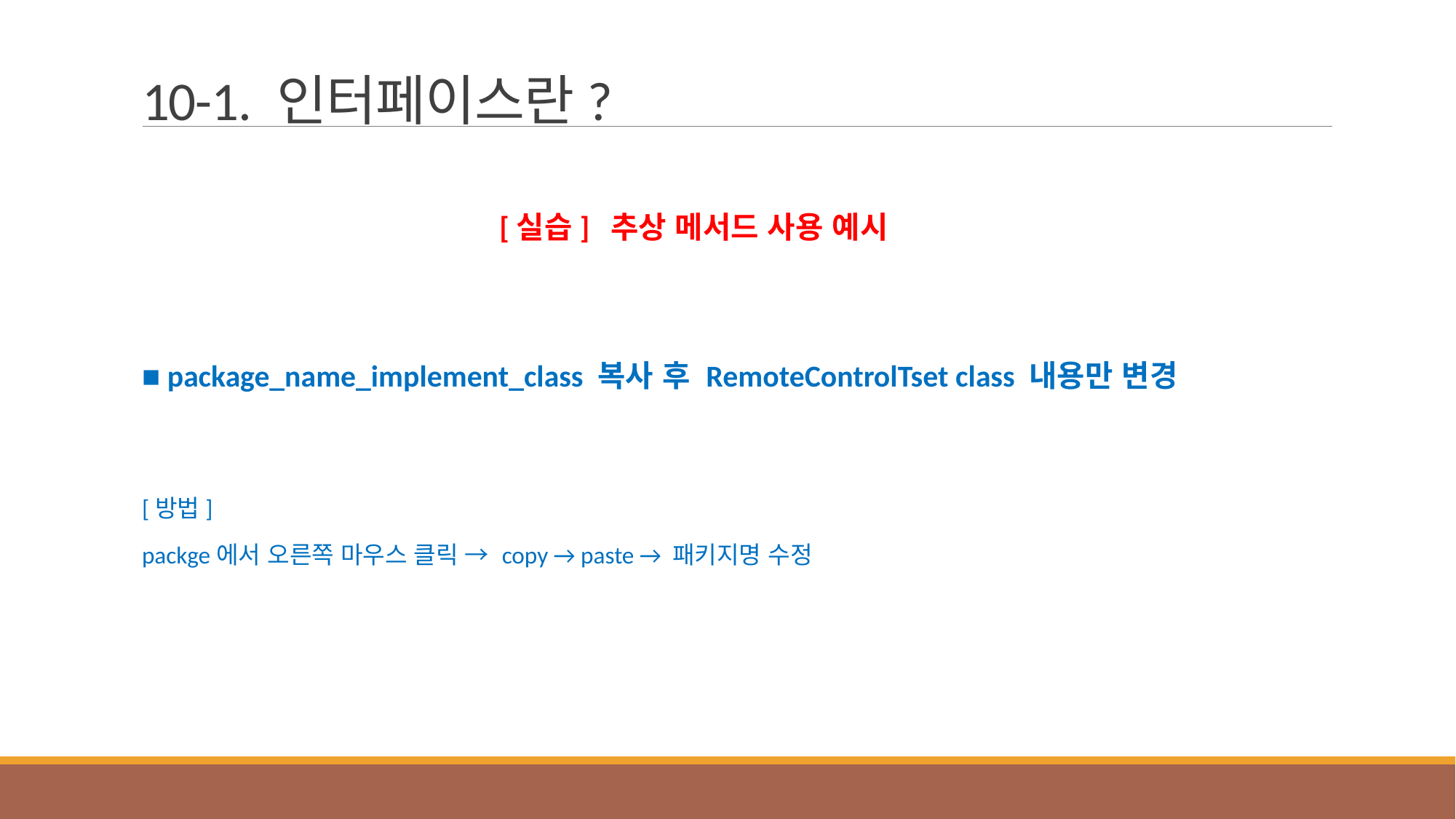

# 10-1. 인터페이스란?
[실습]  추상 메서드 사용 예시
■ package_name_implement_class 복사 후 RemoteControlTset class 내용만 변경

[방법]
packge에서 오른쪽 마우스 클릭 → copy → paste → 패키지명 수정